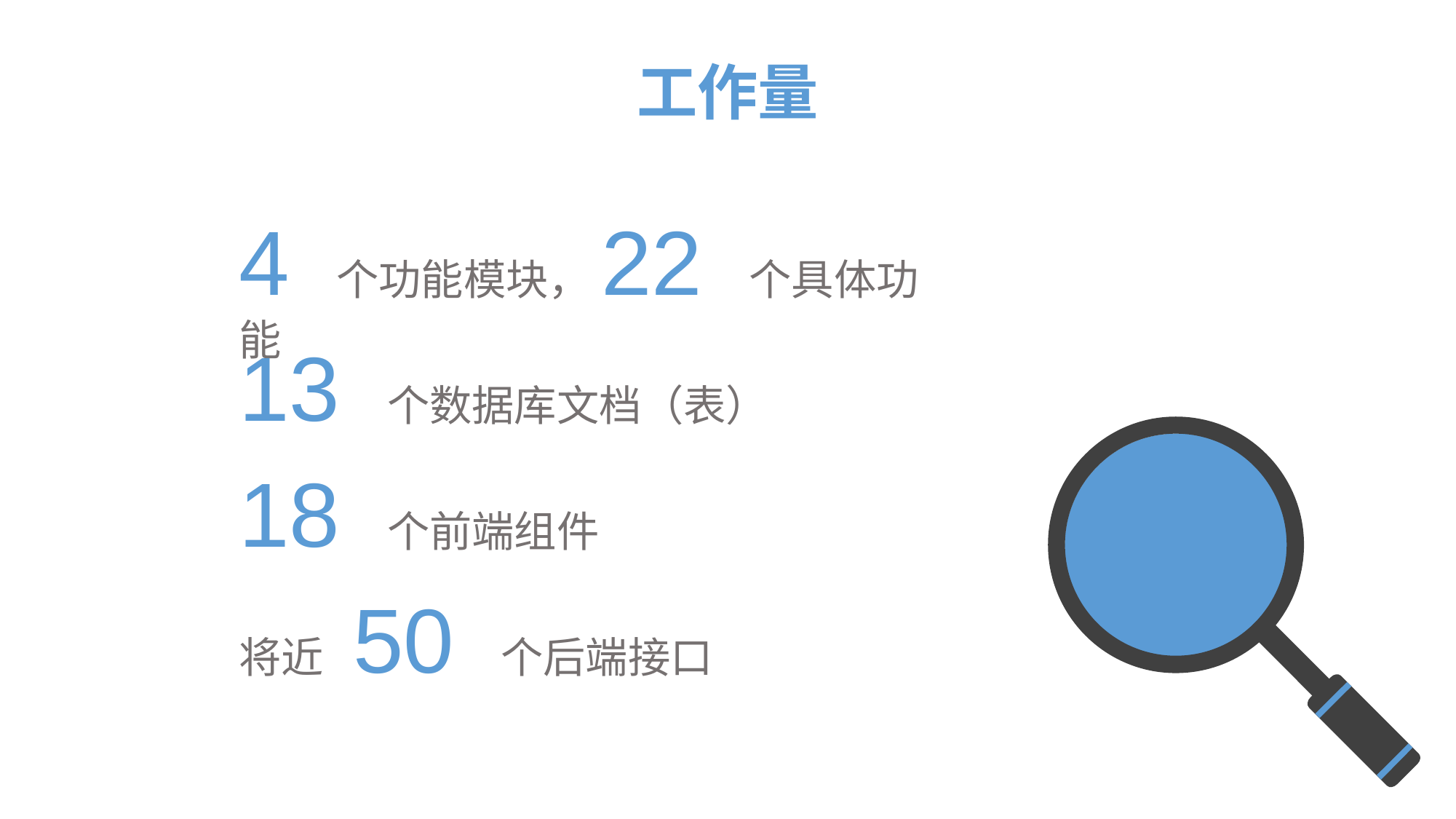

工作量
4 个功能模块，22 个具体功能
13 个数据库文档（表）

18 个前端组件
将近  50 个后端接口